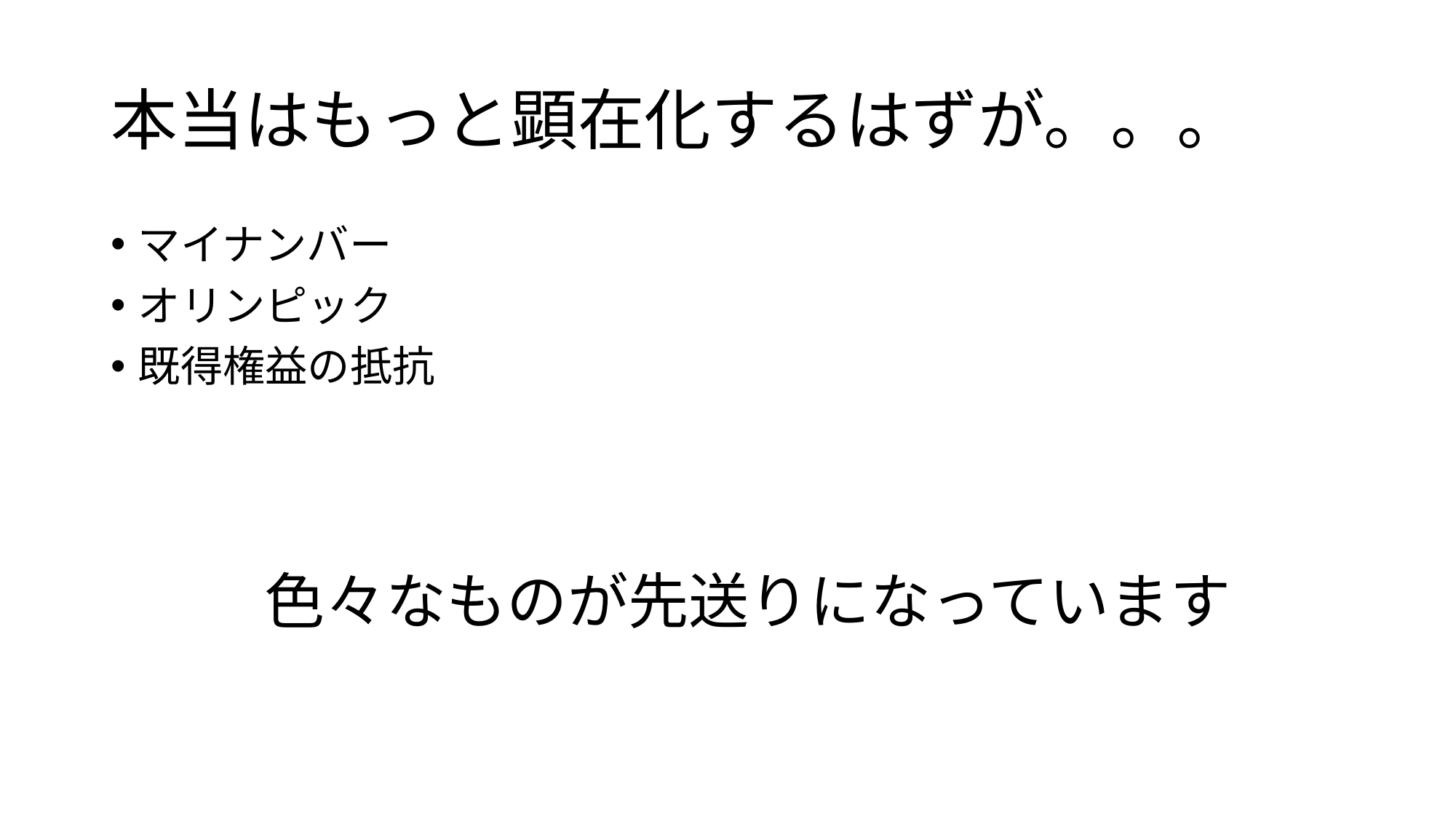

# 本当はもっと顕在化するはずが。。。
マイナンバー
オリンピック
既得権益の抵抗
色々なものが先送りになっています